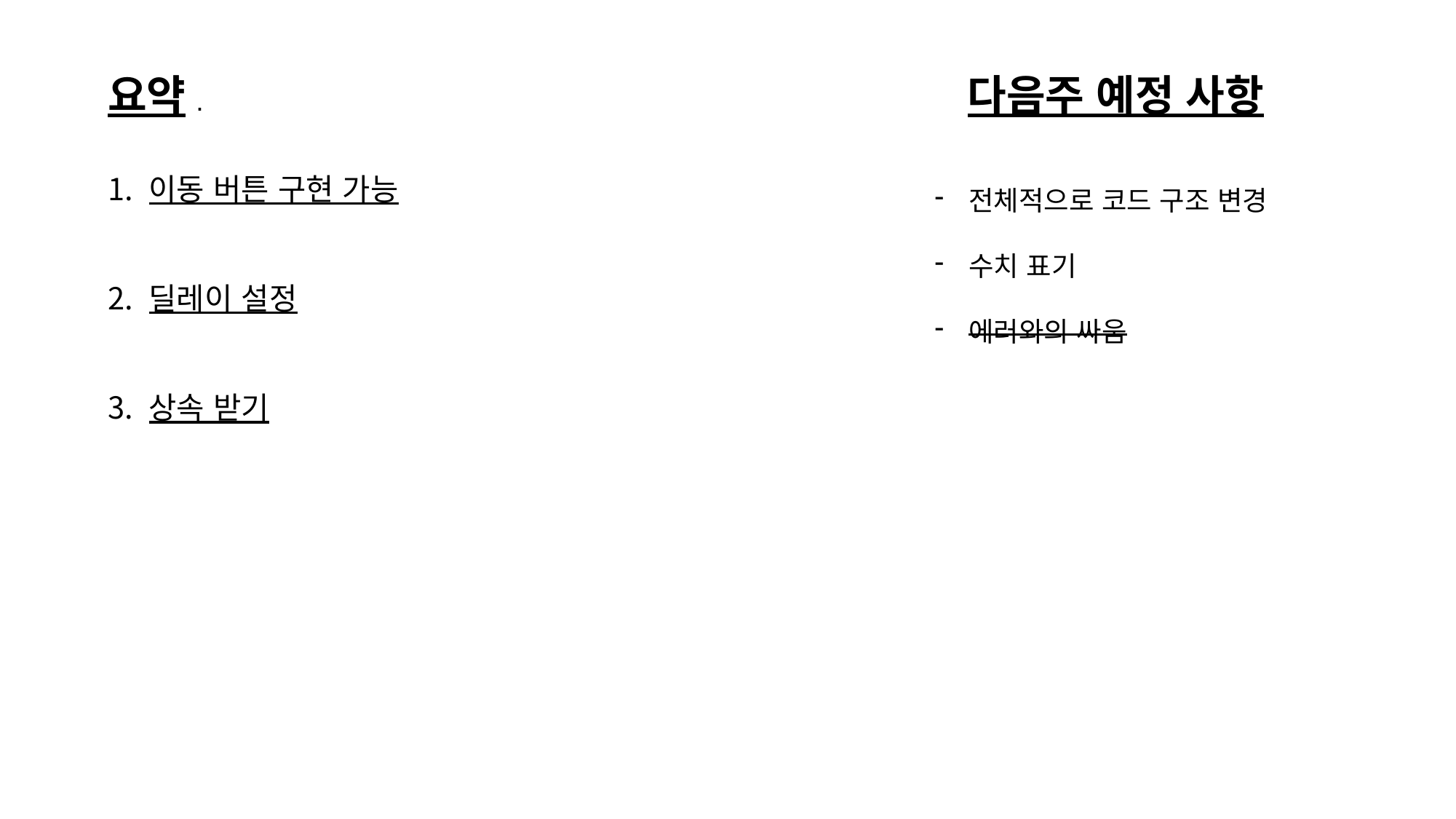

요약.
다음주 예정 사항
이동 버튼 구현 가능

딜레이 설정

상속 받기

전체적으로 코드 구조 변경

수치 표기

에러와의 싸움